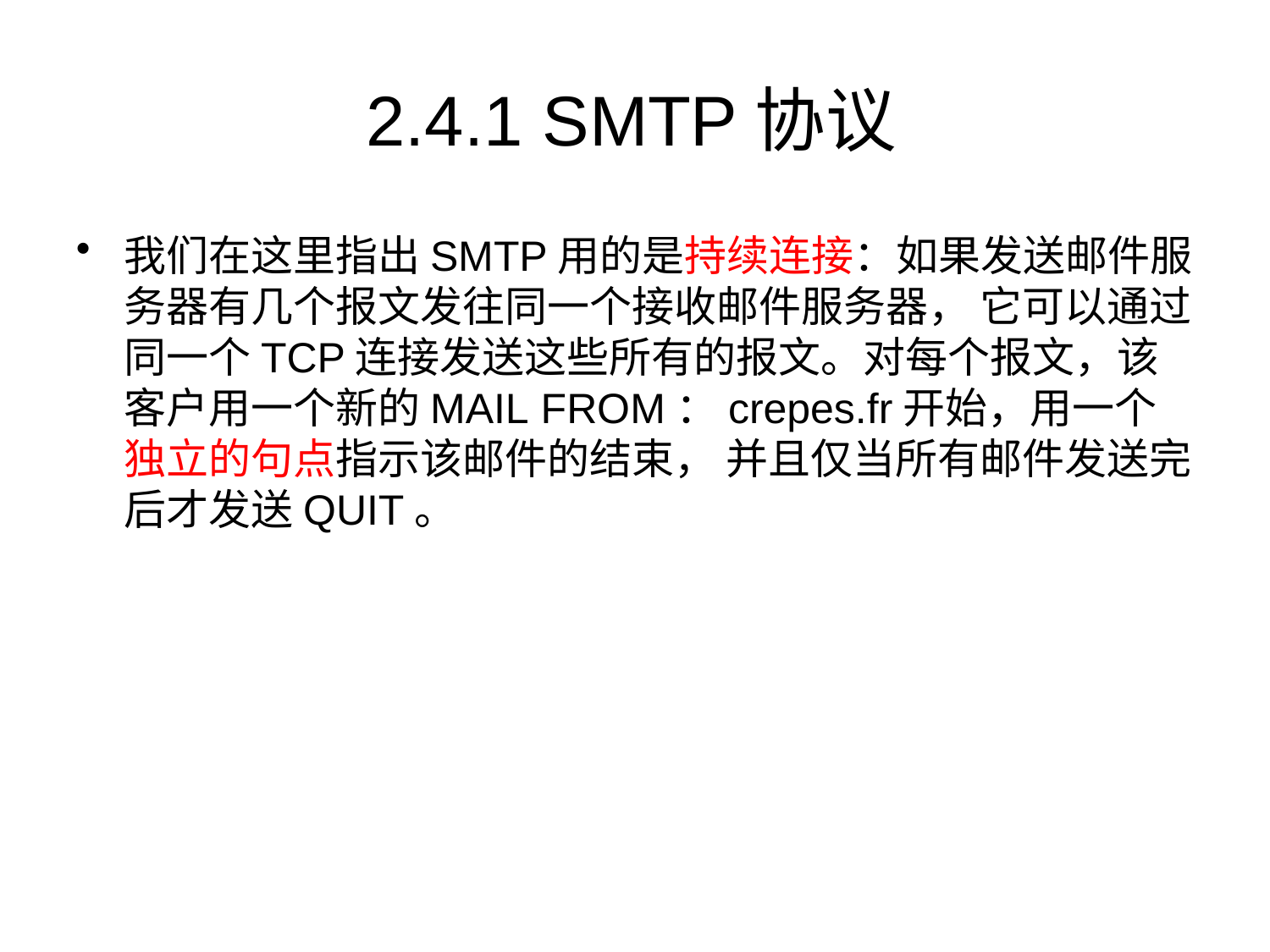

# 2.4.1 SMTP协议
我们在这里指出SMTP用的是持续连接：如果发送邮件服务器有几个报文发往同一个接收邮件服务器， 它可以通过同一个TCP连接发送这些所有的报文。对每个报文，该客户用一个新的MAIL FROM：crepes.fr开始，用一个独立的句点指示该邮件的结束， 并且仅当所有邮件发送完后才发送QUIT。